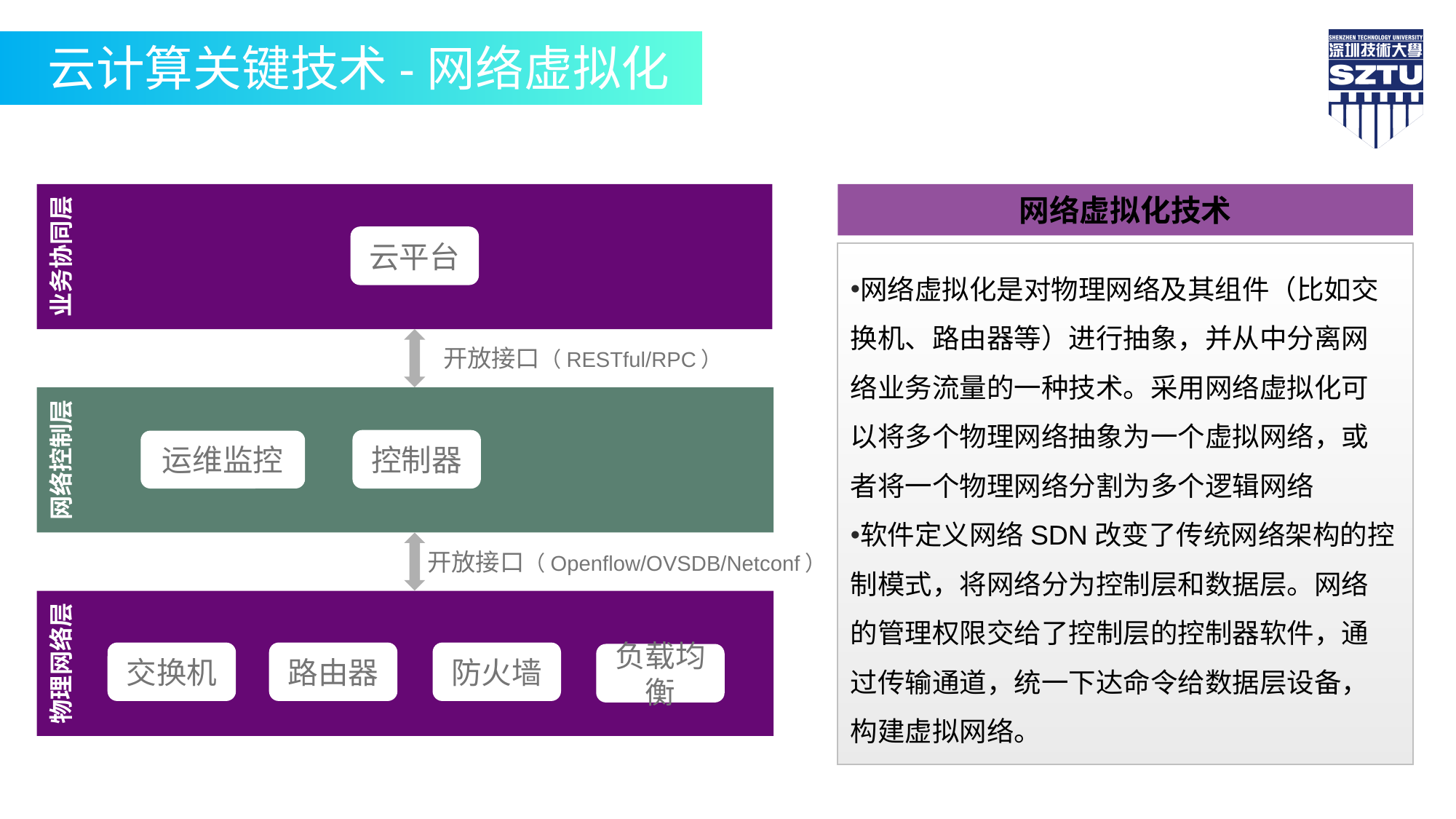

云计算关键技术-网络虚拟化

云平台
业务协同层

开放接口（RESTful/RPC）

控制器
运维监控
网络控制层

开放接口（Openflow/OVSDB/Netconf）

交换机
路由器
防火墙
物理网络层
负载均衡
网络虚拟化技术
网络虚拟化是对物理网络及其组件（比如交换机、路由器等）进行抽象，并从中分离网络业务流量的一种技术。采用网络虚拟化可以将多个物理网络抽象为一个虚拟网络，或者将一个物理网络分割为多个逻辑网络
软件定义网络SDN改变了传统网络架构的控制模式，将网络分为控制层和数据层。网络的管理权限交给了控制层的控制器软件，通过传输通道，统一下达命令给数据层设备，构建虚拟网络。